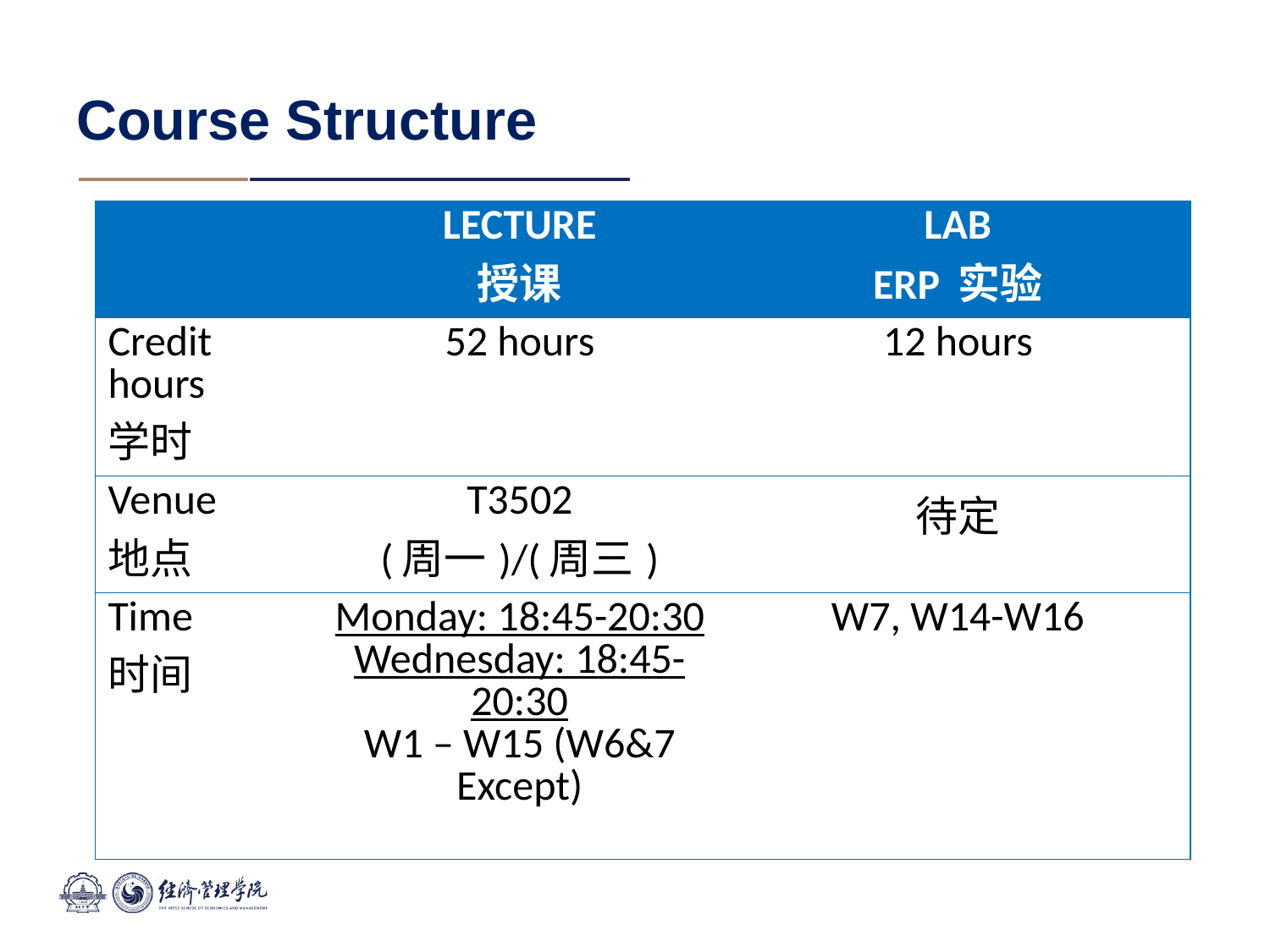

# Course Structure
|  | LECTURE 授课 | LAB ERP 实验 |
| --- | --- | --- |
| Credit hours 学时 | 52 hours | 12 hours |
| Venue 地点 | T3502 (周一)/(周三) | 待定 |
| Time 时间 | Monday: 18:45-20:30 Wednesday: 18:45-20:30 W1 – W15 (W6&7 Except) | W7, W14-W16 |